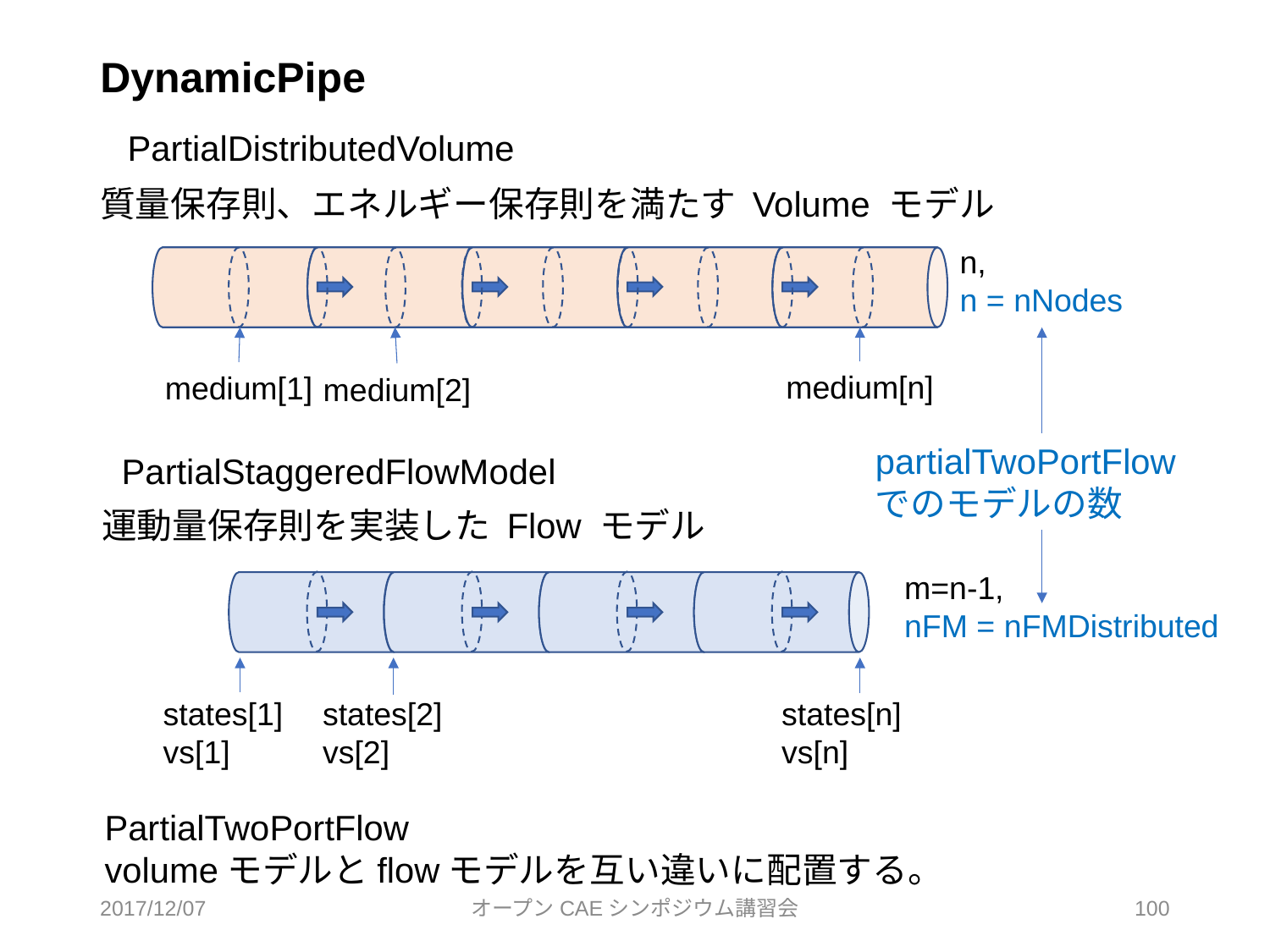

# DynamicPipe
PartialDistributedVolume
質量保存則、エネルギー保存則を満たす Volume モデル

n,
n = nNodes

medium[n]
medium[1]
medium[2]
partialTwoPortFlow
でのモデルの数
PartialStaggeredFlowModel
運動量保存則を実装した Flow モデル

m=n-1,
nFM = nFMDistributed

states[1]
vs[1]
states[2]
vs[2]
states[n]
vs[n]
PartialTwoPortFlow
volumeモデルとflowモデルを互い違いに配置する。
2017/12/07
オープンCAEシンポジウム講習会
100